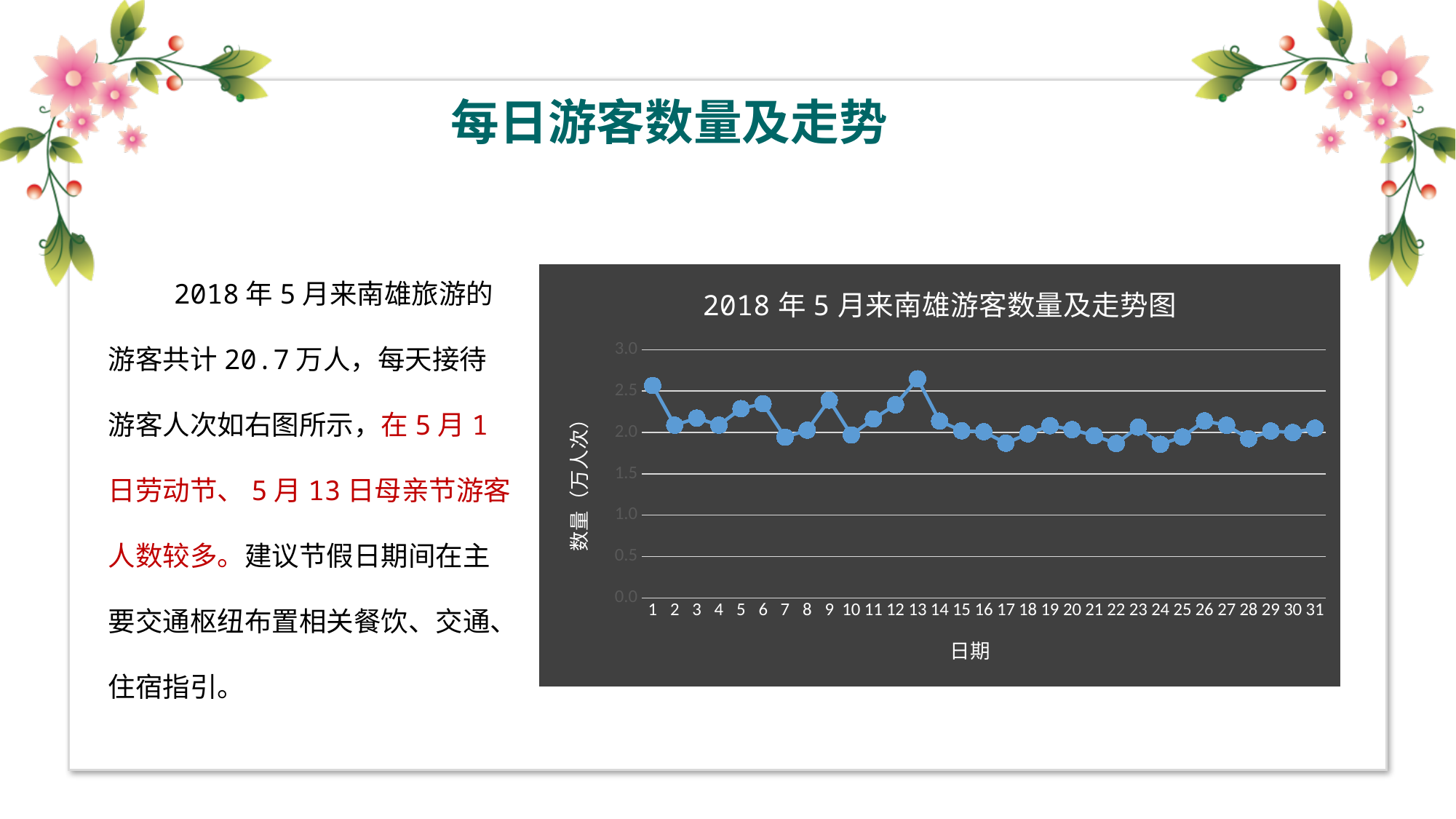

每日游客数量及走势
    2018年5月来南雄旅游的游客共计20.7万人，每天接待游客人次如右图所示，在5月1日劳动节、5月13日母亲节游客人数较多。建议节假日期间在主要交通枢纽布置相关餐饮、交通、住宿指引。

### Chart: 2018年5月来南雄游客数量及走势图

| Category | 总数 |
|---|---|
| 1 | 2.56773939957922 |
| 2 | 2.08790930975886 |
| 3 | 2.17405641082699 |
| 4 | 2.08790930975886 |
| 5 | 2.28799289933646 |
| 6 | 2.34727692587797 |
| 7 | 1.94247818214921 |
| 8 | 2.02769897030264 |
| 9 | 2.3908136328694 |
| 10 | 1.97026756959055 |
| 11 | 2.16386696876517 |
| 12 | 2.33523485798673 |
| 13 | 2.64832862315909 |
| 14 | 2.13793020715326 |
| 15 | 2.02028846698495 |
| 16 | 2.00917271200842 |
| 17 | 1.87022577480175 |
| 18 | 1.9832359503965 |
| 19 | 2.08142511935588 |
| 20 | 2.03418316070562 |
| 21 | 1.96100444044344 |
| 22 | 1.8665205231429 |
| 23 | 2.06475148689108 |
| 24 | 1.85633108108108 |
| 25 | 1.94525712089335 |
| 26 | 2.13978283298268 |
| 27 | 2.08698299684415 |
| 28 | 1.92395192385499 |
| 29 | 2.01750952824082 |
| 30 | 1.99898326994659 |
| 31 | 2.05178310608513 |